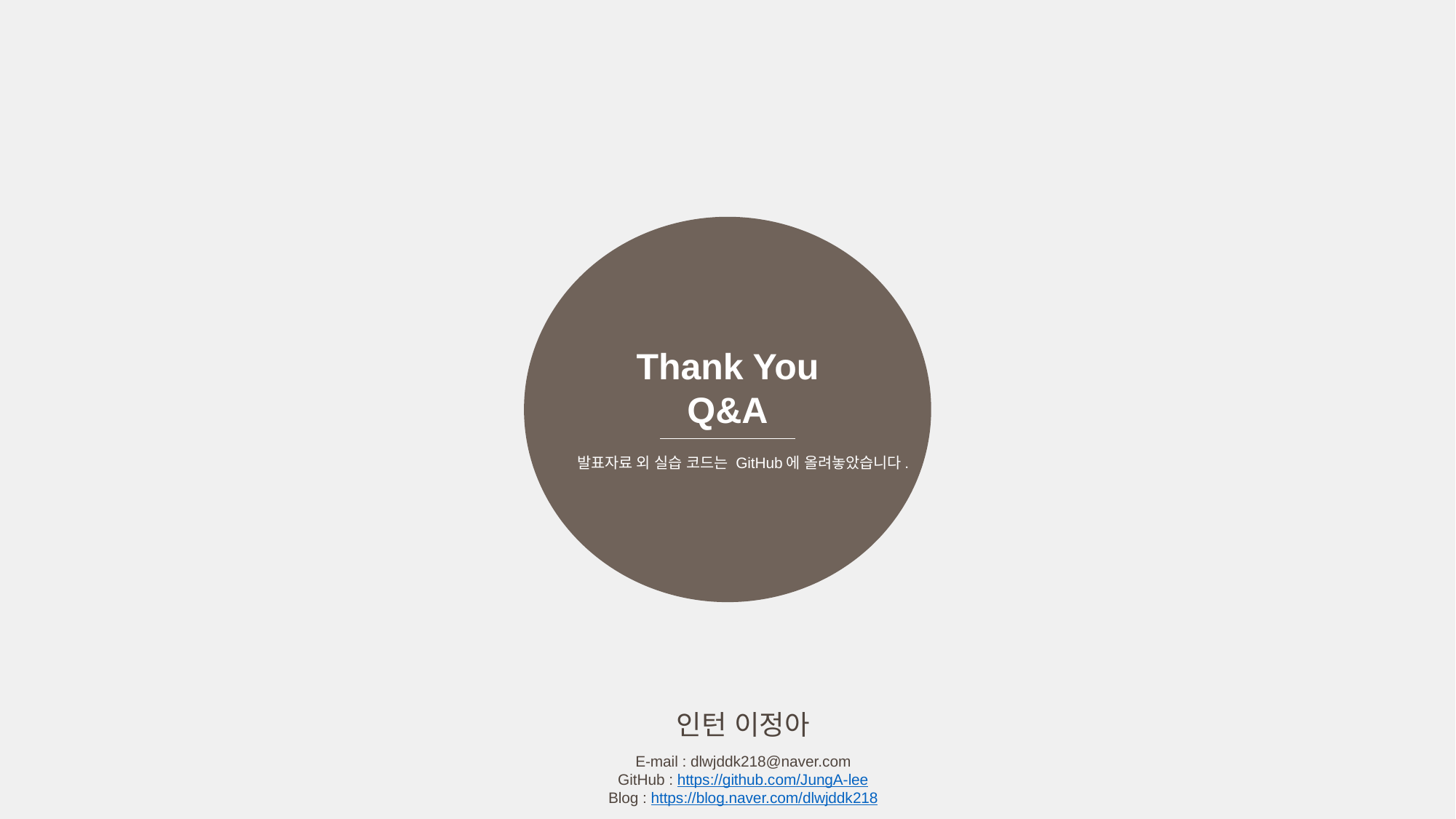

Thank You
Q&A
발표자료 외 실습 코드는 GitHub에 올려놓았습니다.
인턴 이정아
E-mail : dlwjddk218@naver.com
GitHub : https://github.com/JungA-lee
Blog : https://blog.naver.com/dlwjddk218